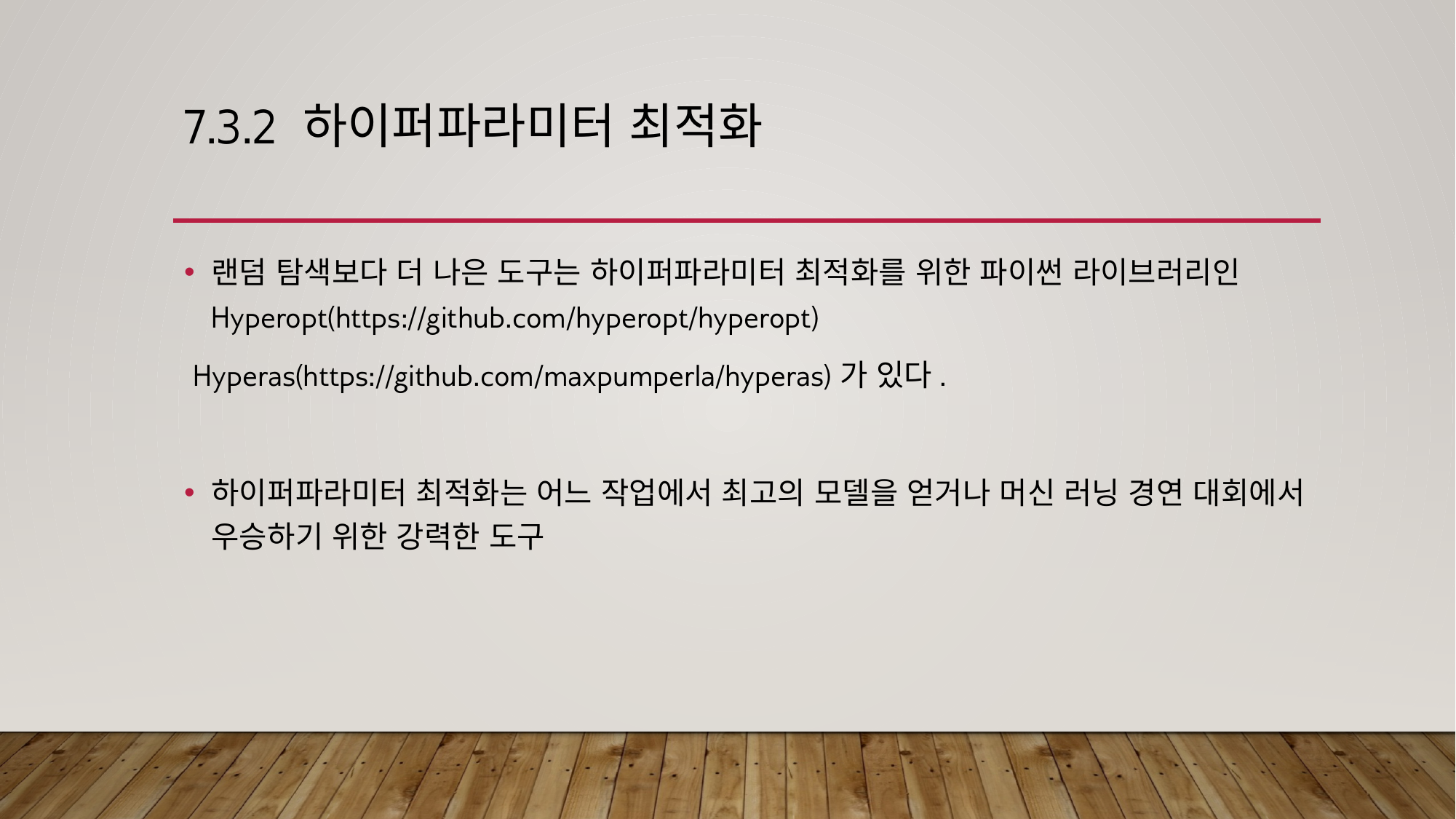

# 7.3.2 하이퍼파라미터 최적화
랜덤 탐색보다 더 나은 도구는 하이퍼파라미터 최적화를 위한 파이썬 라이브러리인 Hyperopt(https://github.com/hyperopt/hyperopt)
 Hyperas(https://github.com/maxpumperla/hyperas)가 있다.

하이퍼파라미터 최적화는 어느 작업에서 최고의 모델을 얻거나 머신 러닝 경연 대회에서 우승하기 위한 강력한 도구